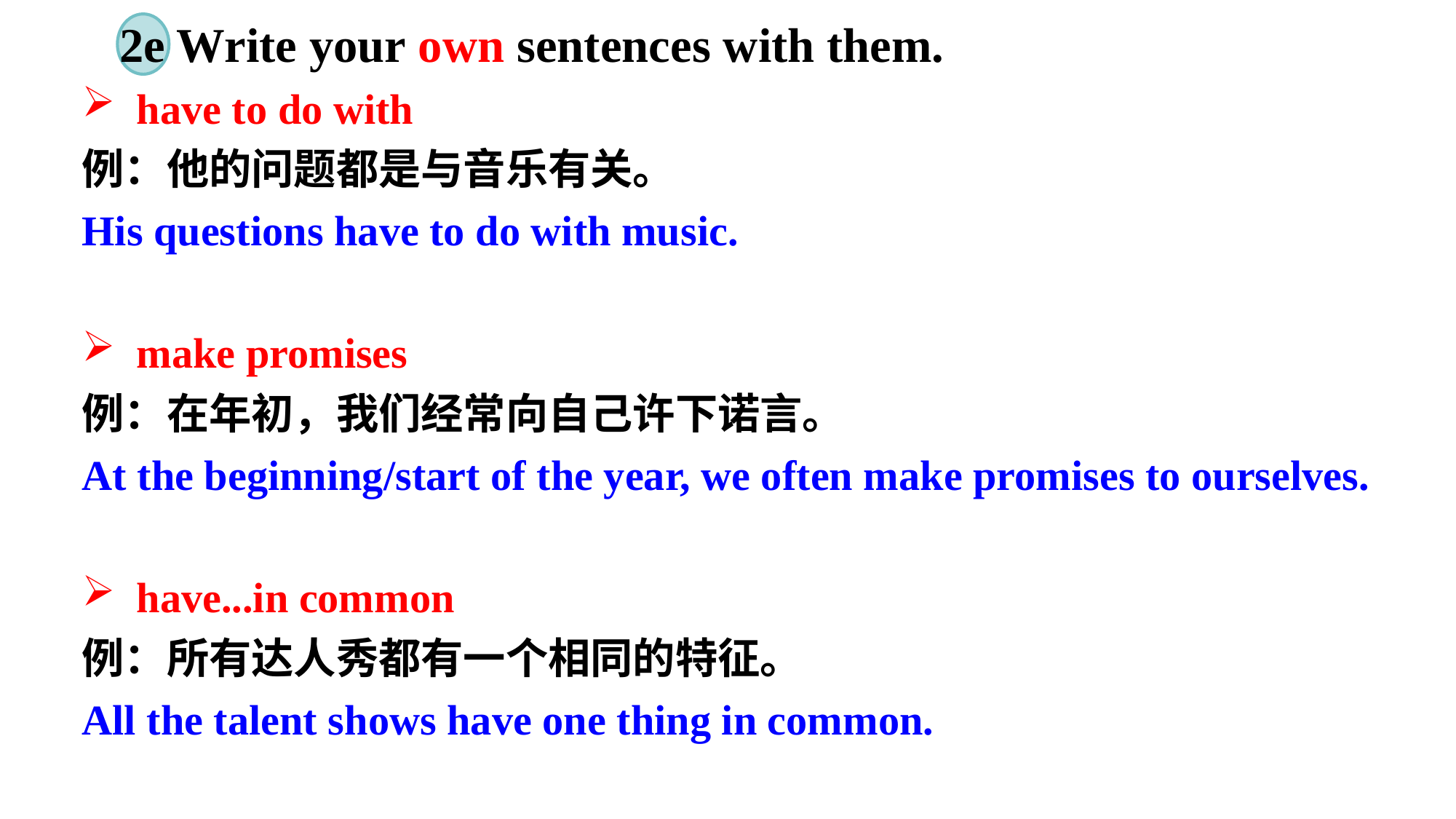

2e Write your own sentences with them.

have to do with
例：他的问题都是与音乐有关。
His questions have to do with music.

make promises
例：在年初，我们经常向自己许下诺言。
At the beginning/start of the year, we often make promises to ourselves.

have...in common
例：所有达人秀都有一个相同的特征。
All the talent shows have one thing in common.